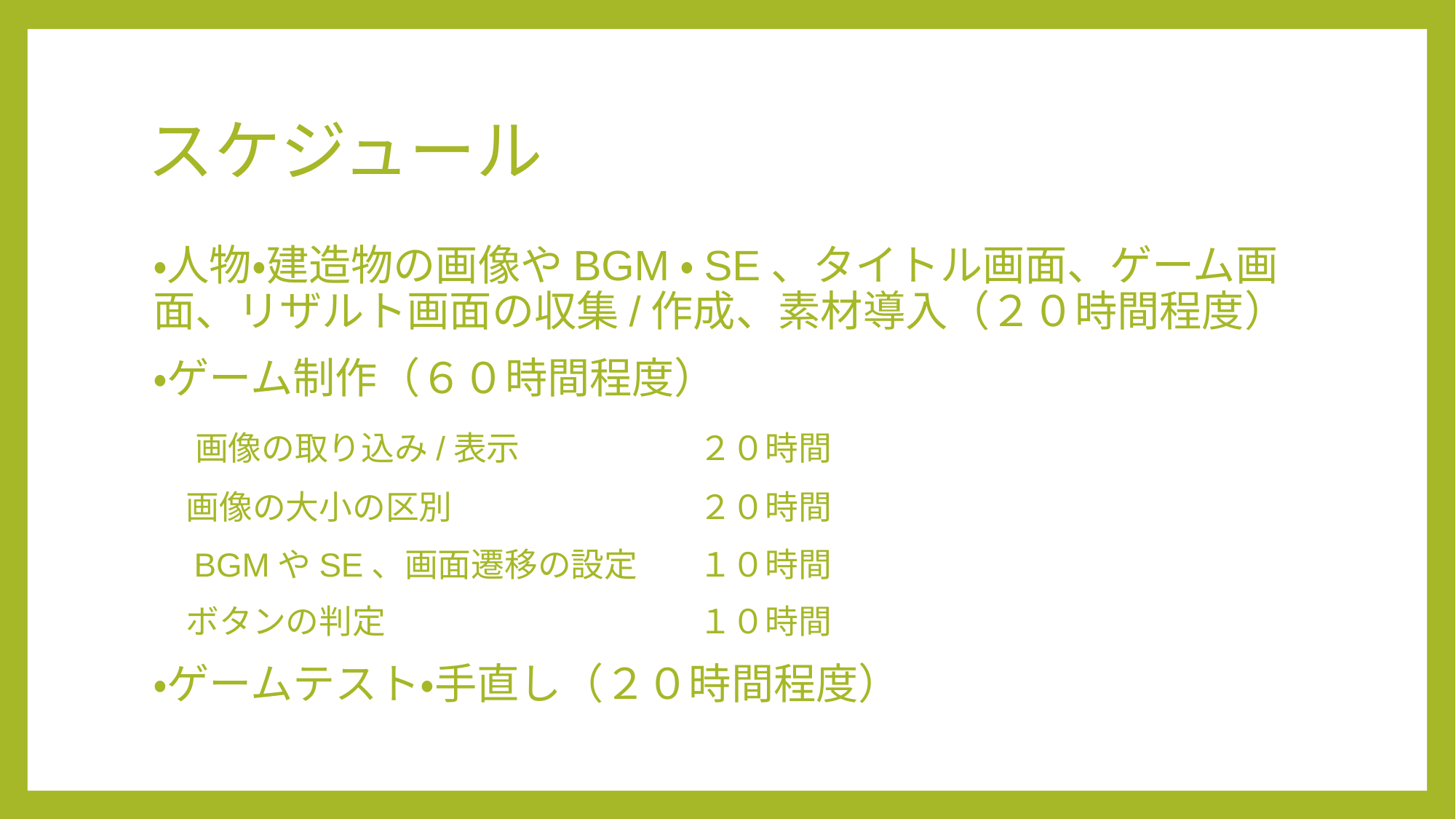

スケジュール
・人物・建造物の画像やBGM・SE、タイトル画面、ゲーム画面、リザルト画面の収集/作成、素材導入（２０時間程度）
・ゲーム制作（６０時間程度）
　画像の取り込み/表示		２０時間
　画像の大小の区別			２０時間
　BGMやSE、画面遷移の設定	１０時間
　ボタンの判定			１０時間
・ゲームテスト・手直し（２０時間程度）